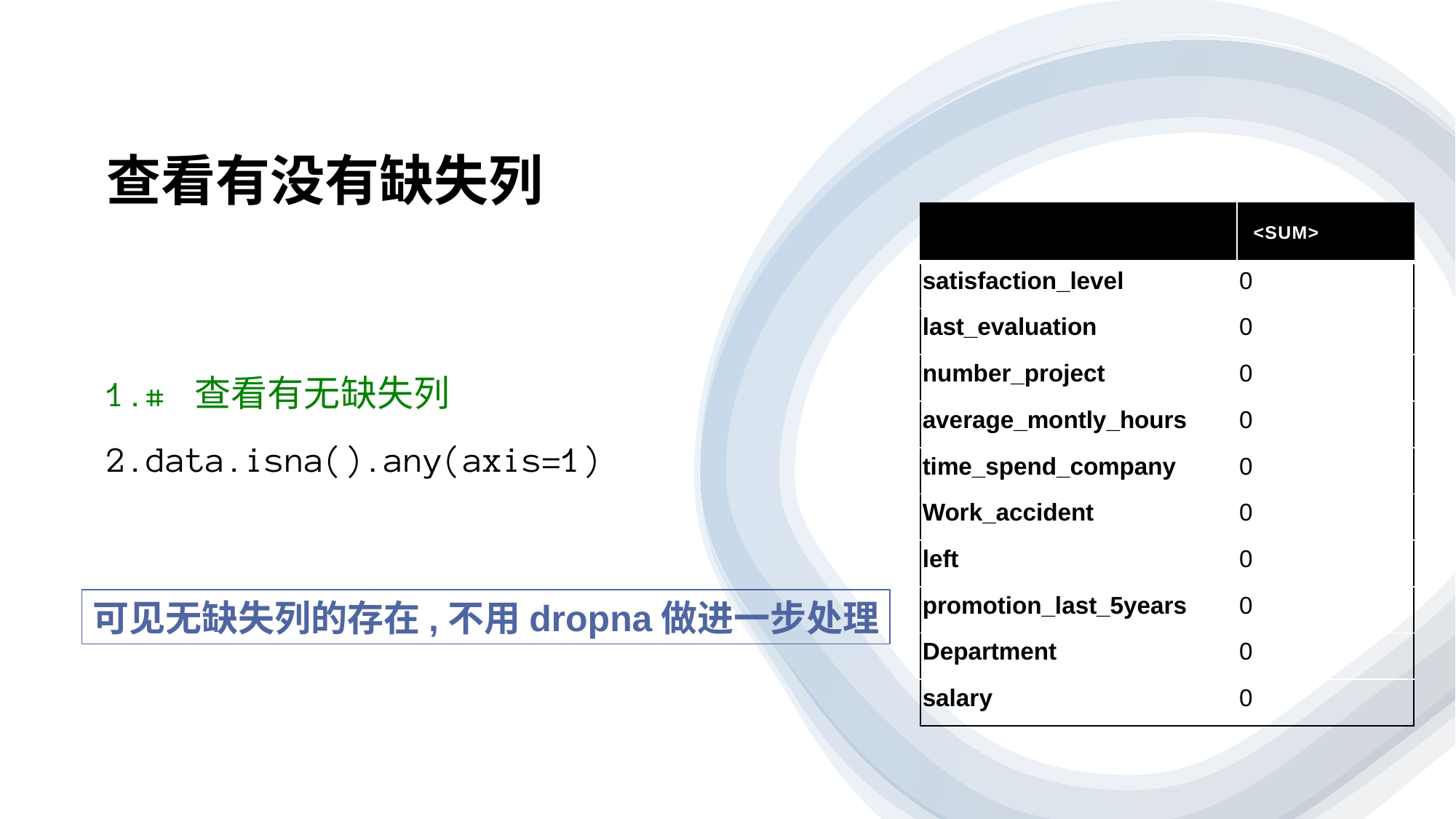

查看有没有缺失列
|  | <SUM> |
| --- | --- |
| satisfaction\_level | 0 |
| last\_evaluation | 0 |
| number\_project | 0 |
| average\_montly\_hours | 0 |
| time\_spend\_company | 0 |
| Work\_accident | 0 |
| left | 0 |
| promotion\_last\_5years | 0 |
| Department | 0 |
| salary | 0 |
# 查看有无缺失列
data.isna().any(axis=1)
可见无缺失列的存在,不用dropna做进一步处理